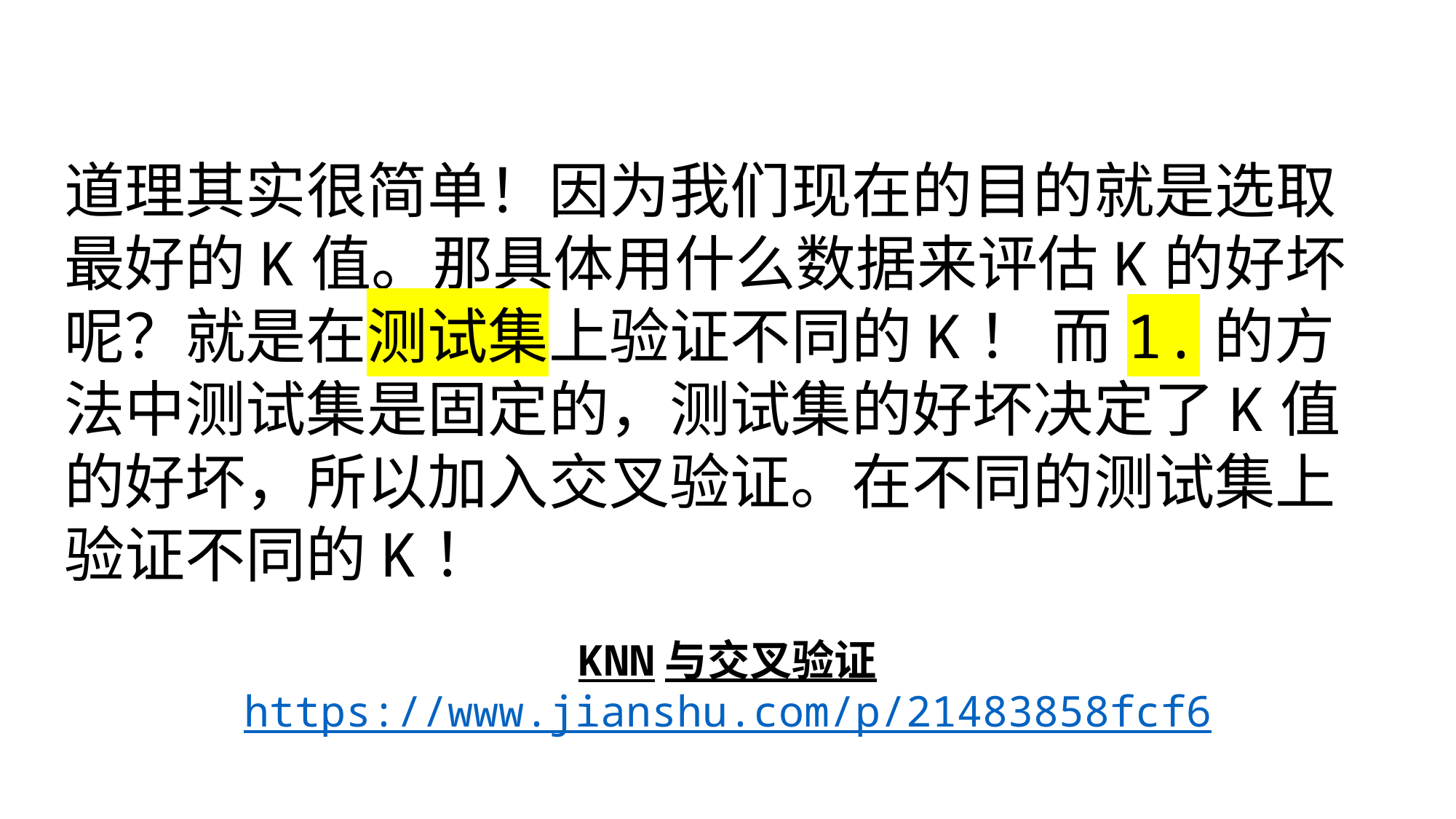

道理其实很简单！因为我们现在的目的就是选取最好的K值。那具体用什么数据来评估K的好坏呢？就是在测试集上验证不同的K！ 而1.的方法中测试集是固定的，测试集的好坏决定了K值的好坏，所以加入交叉验证。在不同的测试集上验证不同的K！
KNN与交叉验证
https://www.jianshu.com/p/21483858fcf6